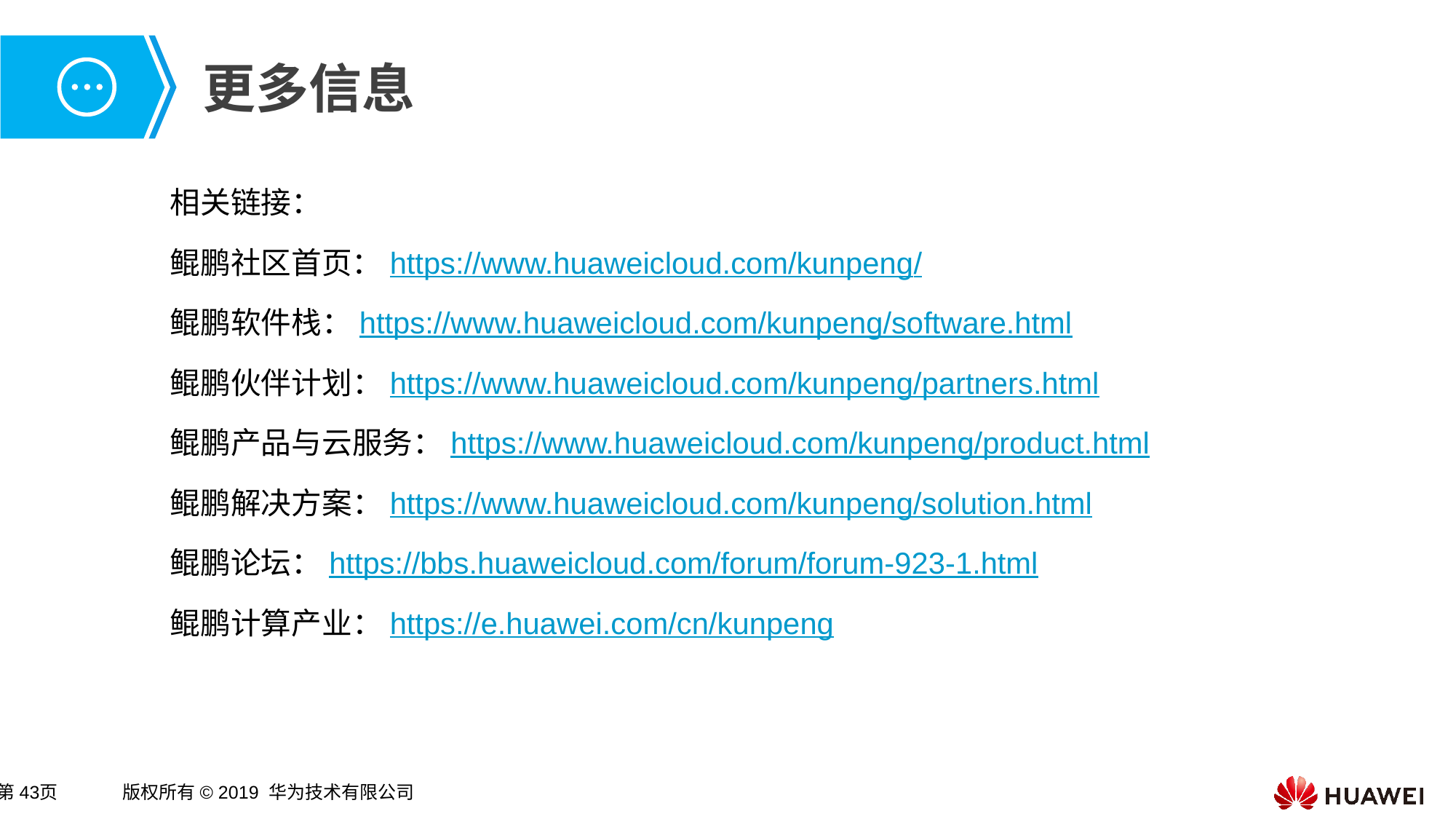

相关链接：
鲲鹏社区首页：https://www.huaweicloud.com/kunpeng/
鲲鹏软件栈：https://www.huaweicloud.com/kunpeng/software.html
鲲鹏伙伴计划：https://www.huaweicloud.com/kunpeng/partners.html
鲲鹏产品与云服务：https://www.huaweicloud.com/kunpeng/product.html
鲲鹏解决方案：https://www.huaweicloud.com/kunpeng/solution.html
鲲鹏论坛：https://bbs.huaweicloud.com/forum/forum-923-1.html
鲲鹏计算产业：https://e.huawei.com/cn/kunpeng